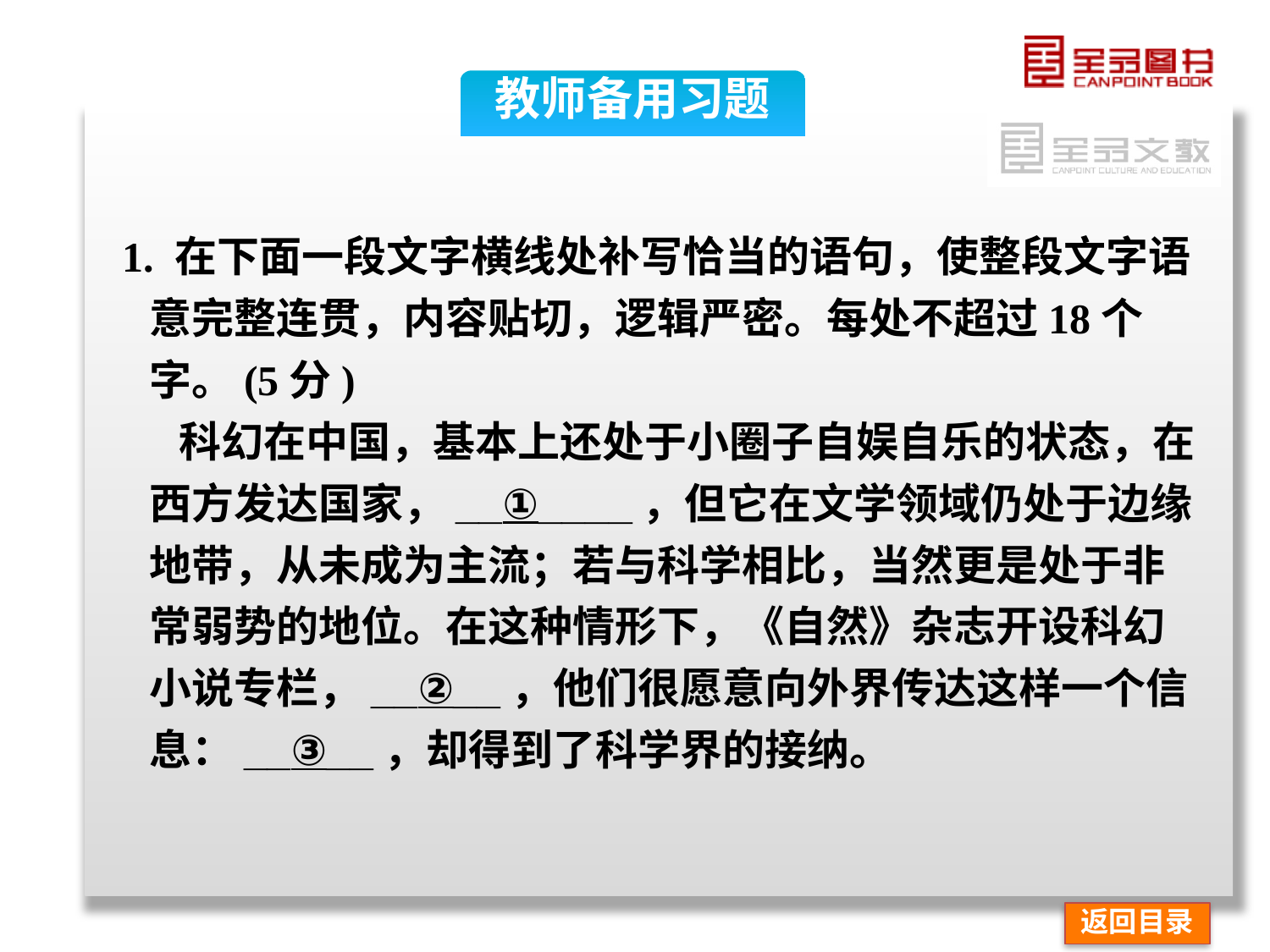

教师备用习题
 1. 在下面一段文字横线处补写恰当的语句，使整段文字语意完整连贯，内容贴切，逻辑严密。每处不超过18个字。(5分)
      科幻在中国，基本上还处于小圈子自娱自乐的状态，在西方发达国家，__①____，但它在文学领域仍处于边缘地带，从未成为主流；若与科学相比，当然更是处于非常弱势的地位。在这种情形下，《自然》杂志开设科幻小说专栏，__②__，他们很愿意向外界传达这样一个信息：__③__，却得到了科学界的接纳。

返回目录